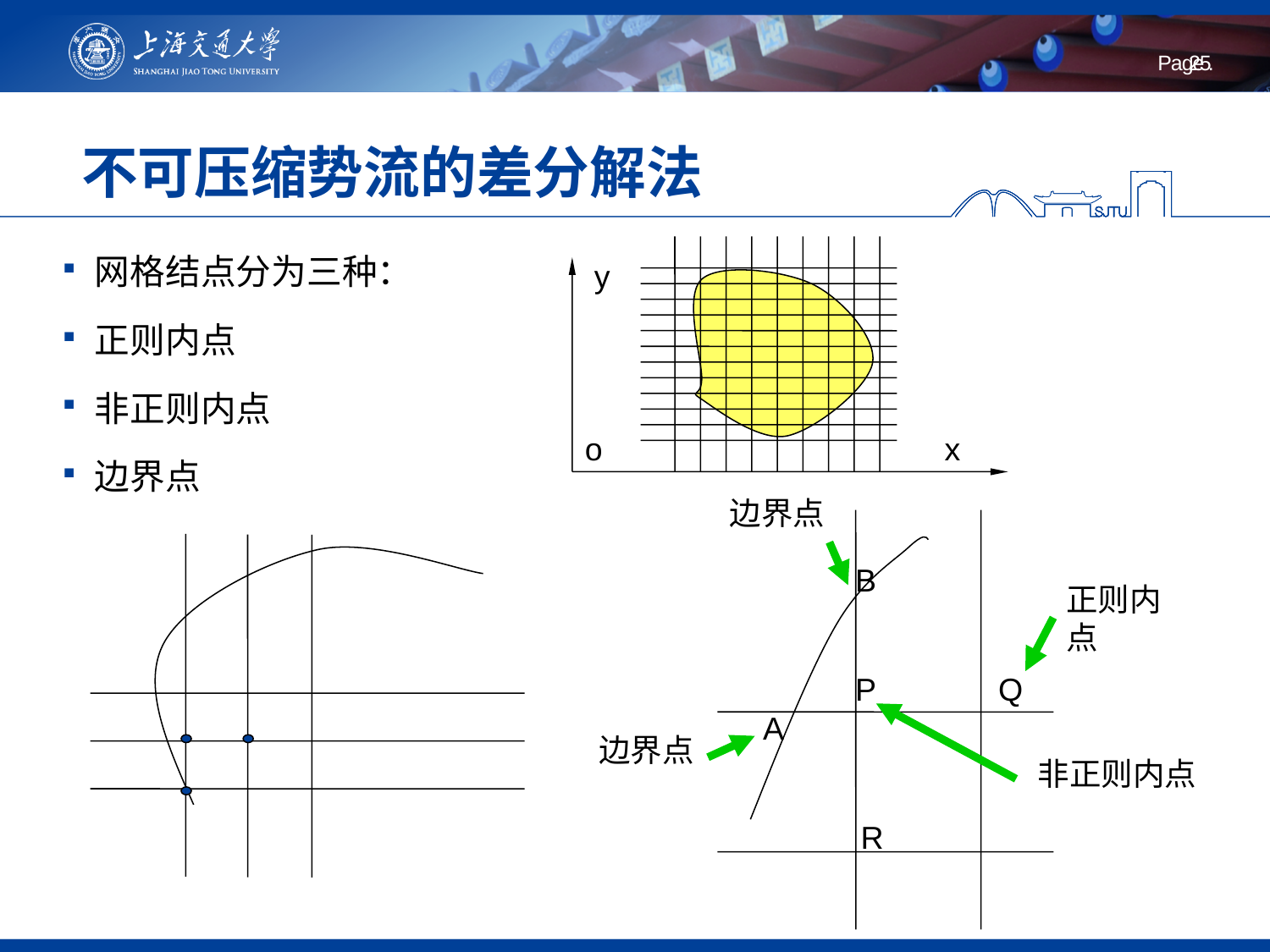

# 不可压缩势流的差分解法
网格结点分为三种：
正则内点
非正则内点
边界点

y

o
x

边界点

B

P
Q
A

R

正则内点

边界点

非正则内点